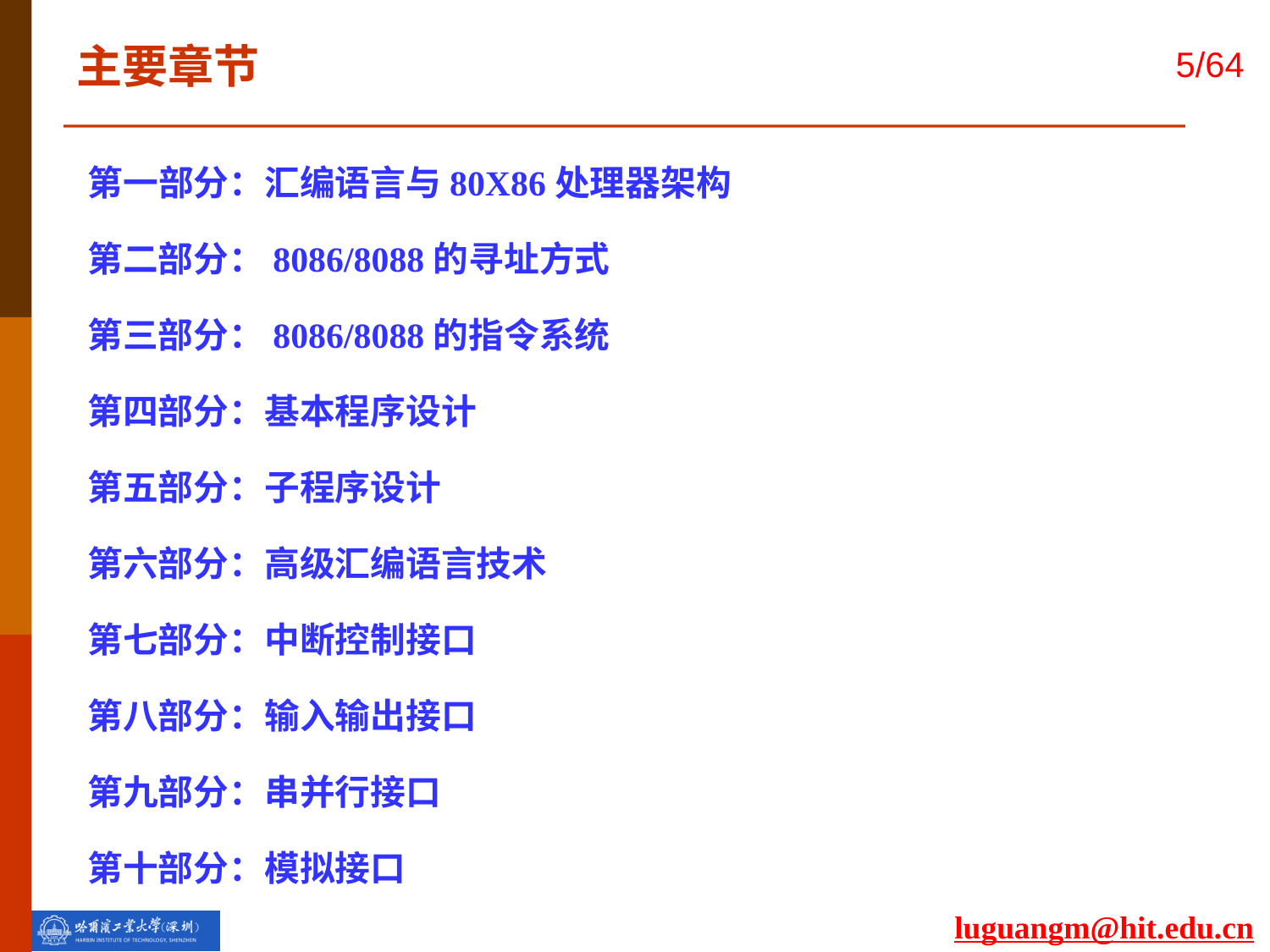

# 主要章节
第一部分：汇编语言与80X86处理器架构
第二部分：8086/8088的寻址方式
第三部分：8086/8088的指令系统
第四部分：基本程序设计
第五部分：子程序设计
第六部分：高级汇编语言技术
第七部分：中断控制接口
第八部分：输入输出接口
第九部分：串并行接口
第十部分：模拟接口